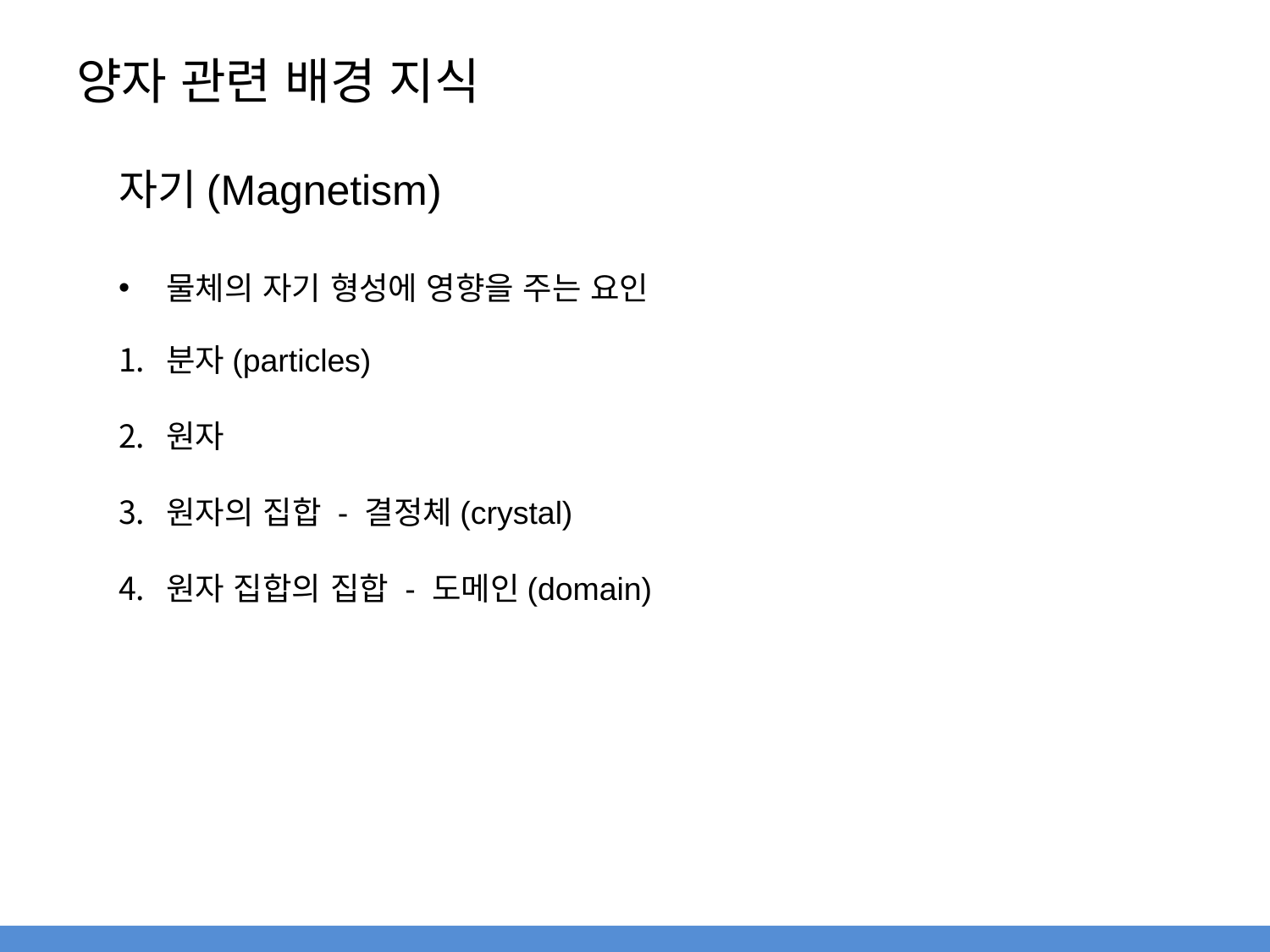

# 양자 관련 배경 지식
자기(Magnetism)
물체의 자기 형성에 영향을 주는 요인

분자(particles)
원자
원자의 집합 - 결정체(crystal)
원자 집합의 집합 - 도메인(domain)